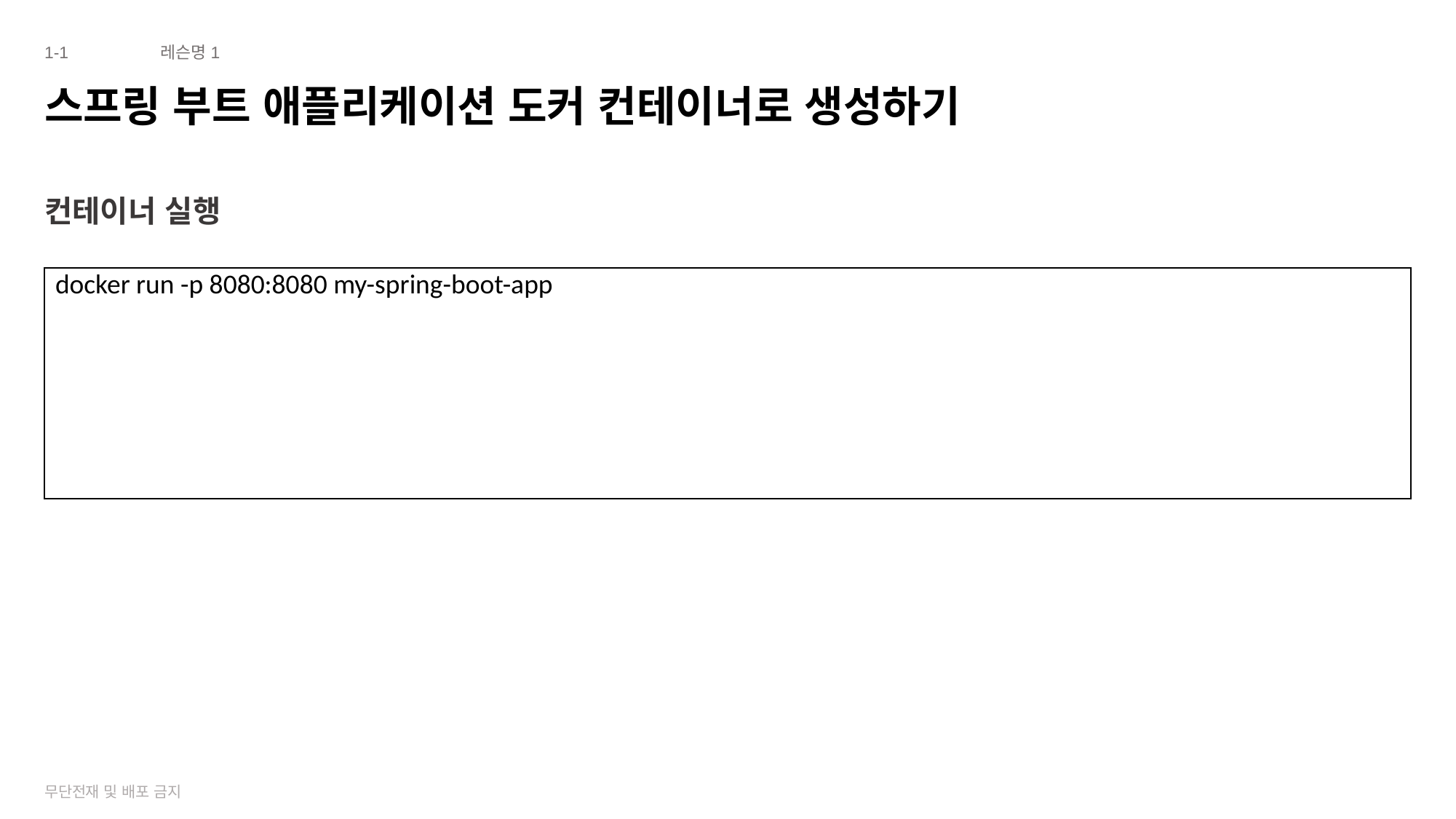

1-1
레슨명1
# 스프링 부트 애플리케이션 도커 컨테이너로 생성하기
컨테이너 실행

| docker run -p 8080:8080 my-spring-boot-app |
| --- |